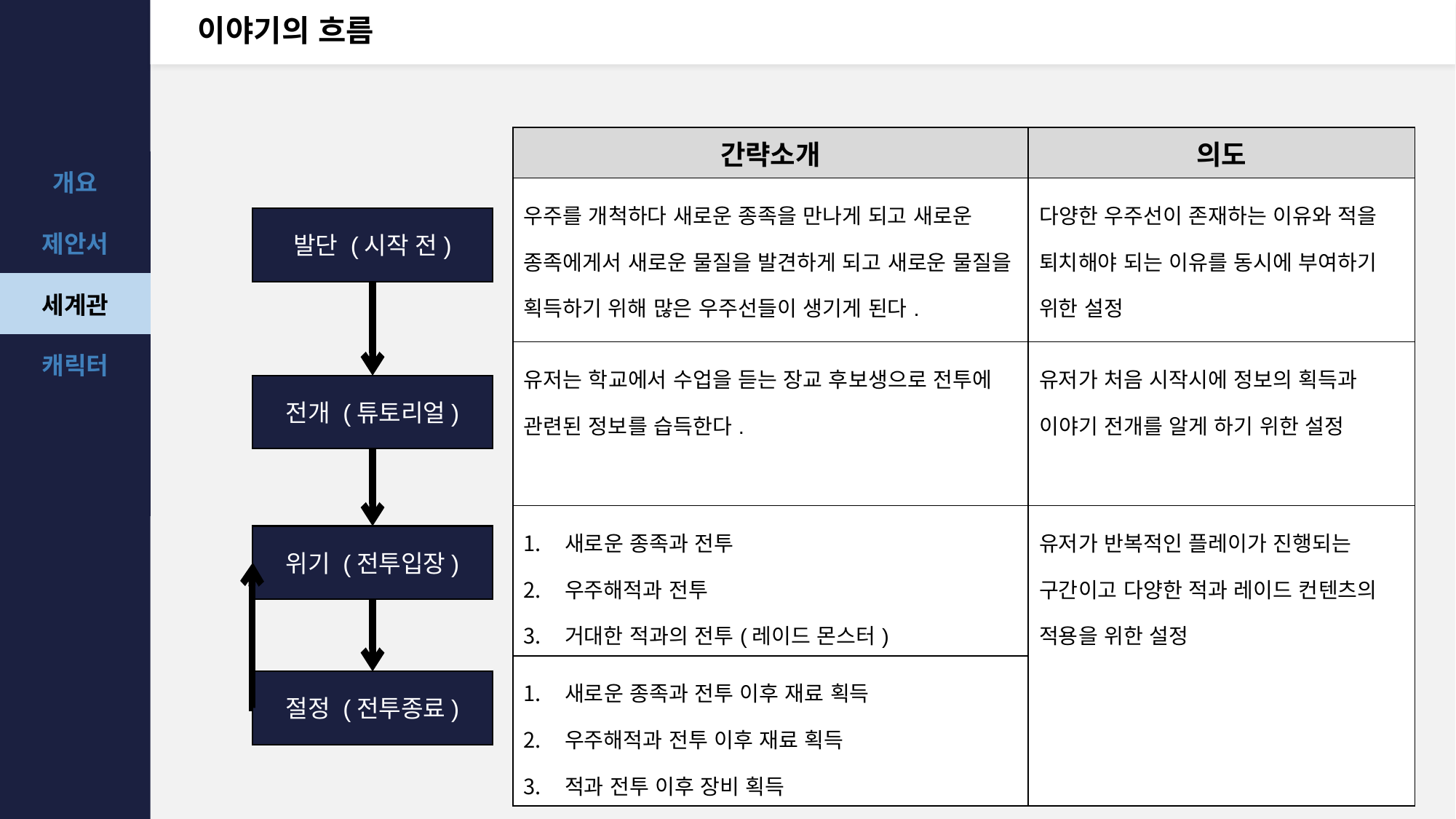

# 이야기의 흐름

| 간략소개 | 의도 |
| --- | --- |
| 우주를 개척하다 새로운 종족을 만나게 되고 새로운 종족에게서 새로운 물질을 발견하게 되고 새로운 물질을 획득하기 위해 많은 우주선들이 생기게 된다. | 다양한 우주선이 존재하는 이유와 적을 퇴치해야 되는 이유를 동시에 부여하기 위한 설정 |
| 유저는 학교에서 수업을 듣는 장교 후보생으로 전투에 관련된 정보를 습득한다. | 유저가 처음 시작시에 정보의 획득과 이야기 전개를 알게 하기 위한 설정 |
| 새로운 종족과 전투 우주해적과 전투 거대한 적과의 전투(레이드 몬스터) | 유저가 반복적인 플레이가 진행되는 구간이고 다양한 적과 레이드 컨텐츠의 적용을 위한 설정 |
| 새로운 종족과 전투 이후 재료 획득 우주해적과 전투 이후 재료 획득 적과 전투 이후 장비 획득 |  |
발단 (시작 전)
전개 (튜토리얼)
위기 (전투입장)
절정 (전투종료)